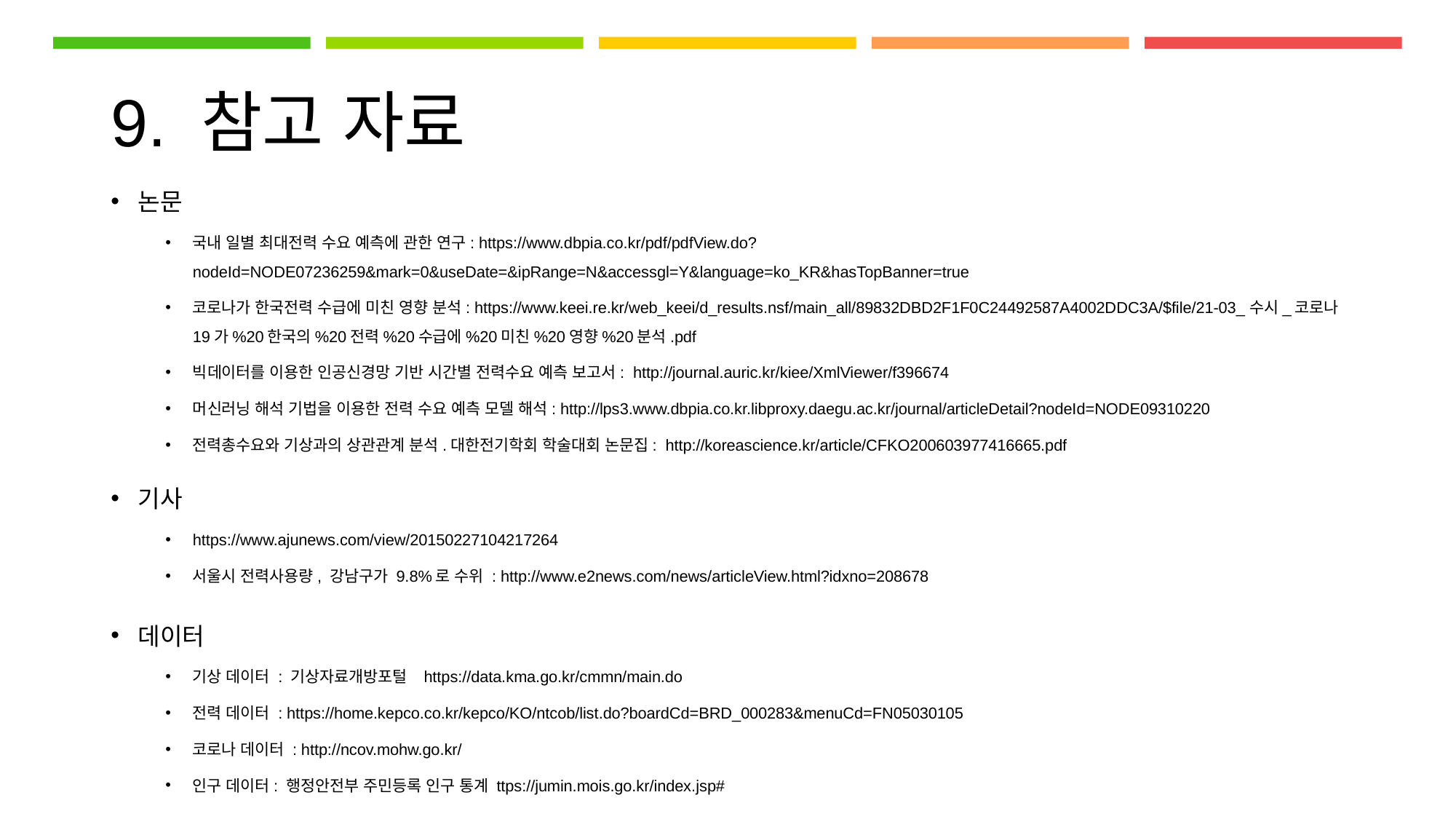

# 9. 참고 자료
논문
국내 일별 최대전력 수요 예측에 관한 연구: https://www.dbpia.co.kr/pdf/pdfView.do?nodeId=NODE07236259&mark=0&useDate=&ipRange=N&accessgl=Y&language=ko_KR&hasTopBanner=true
코로나가 한국전력 수급에 미친 영향 분석: https://www.keei.re.kr/web_keei/d_results.nsf/main_all/89832DBD2F1F0C24492587A4002DDC3A/$file/21-03_수시_코로나19가%20한국의%20전력%20수급에%20미친%20영향%20분석.pdf
빅데이터를 이용한 인공신경망 기반 시간별 전력수요 예측 보고서:  http://journal.auric.kr/kiee/XmlViewer/f396674
머신러닝 해석 기법을 이용한 전력 수요 예측 모델 해석: http://lps3.www.dbpia.co.kr.libproxy.daegu.ac.kr/journal/articleDetail?nodeId=NODE09310220
전력총수요와 기상과의 상관관계 분석.대한전기학회 학술대회 논문집:  http://koreascience.kr/article/CFKO200603977416665.pdf
기사
https://www.ajunews.com/view/20150227104217264
서울시 전력사용량, 강남구가 9.8%로 수위 : http://www.e2news.com/news/articleView.html?idxno=208678
데이터
기상 데이터 : 기상자료개방포털   https://data.kma.go.kr/cmmn/main.do
전력 데이터 : https://home.kepco.co.kr/kepco/KO/ntcob/list.do?boardCd=BRD_000283&menuCd=FN05030105
코로나 데이터 : http://ncov.mohw.go.kr/
인구 데이터: 행정안전부 주민등록 인구 통계 ttps://jumin.mois.go.kr/index.jsp#